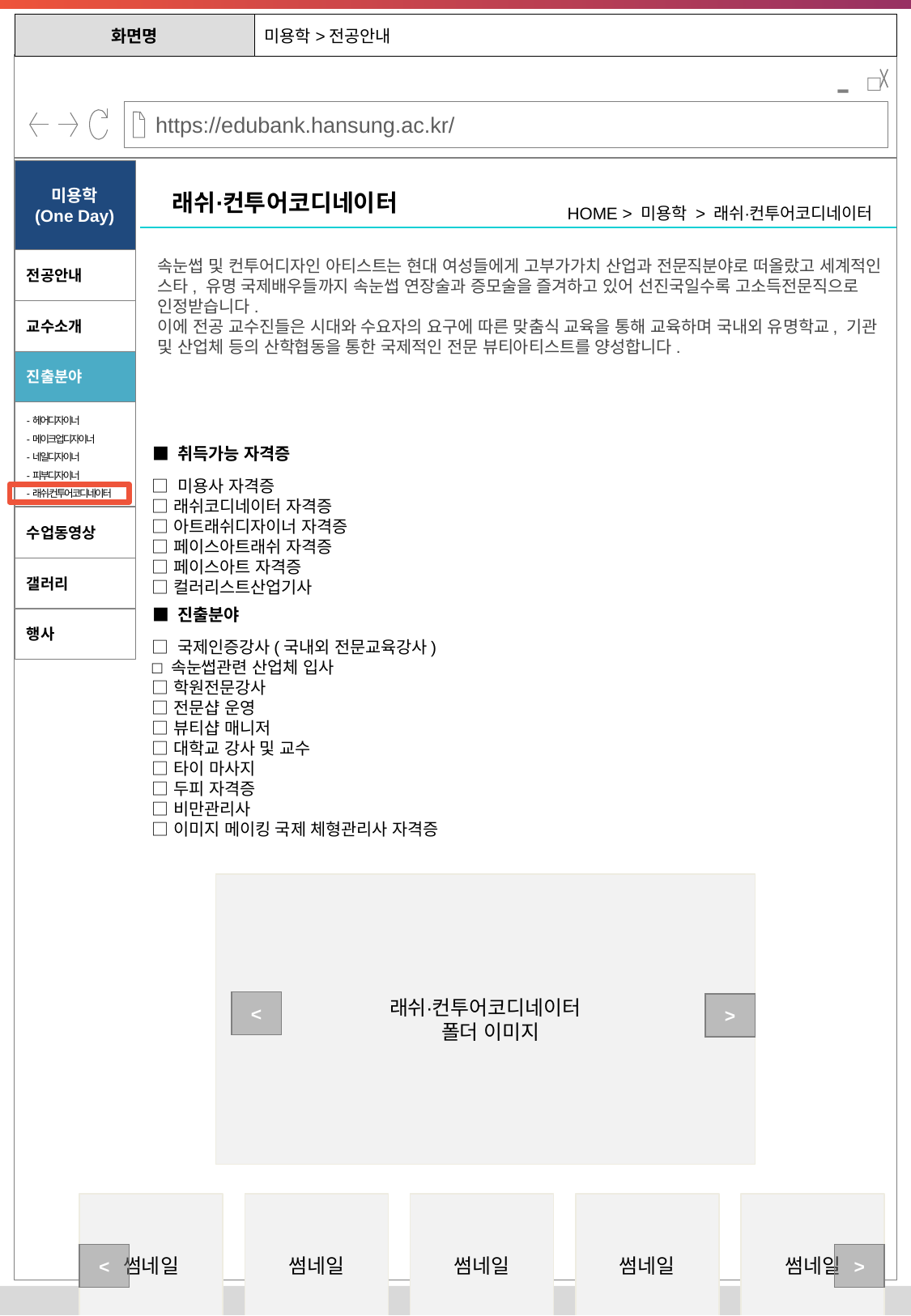

| 화면명 | 미용학>전공안내 |
| --- | --- |
-
미용학
(One Day)
래쉬∙컨투어코디네이터
HOME > 미용학 > 래쉬∙컨투어코디네이터
속눈썹 및 컨투어디자인 아티스트는 현대 여성들에게 고부가가치 산업과 전문직분야로 떠올랐고 세계적인 스타, 유명 국제배우들까지 속눈썹 연장술과 증모술을 즐겨하고 있어 선진국일수록 고소득전문직으로 인정받습니다.
이에 전공 교수진들은 시대와 수요자의 요구에 따른 맞춤식 교육을 통해 교육하며 국내외 유명학교, 기관 및 산업체 등의 산학협동을 통한 국제적인 전문 뷰티아티스트를 양성합니다.
전공안내
교수소개
진출분야
-헤어디자이너
-메이크업디자이너
-네일디자이너
-피부디자이너
-래쉬∙컨투어코디네이터
■ 취득가능 자격증
□ 미용사 자격증
□ 래쉬코디네이터 자격증
□ 아트래쉬디자이너 자격증
□ 페이스아트래쉬 자격증
□ 페이스아트 자격증
□ 컬러리스트산업기사

수업동영상
갤러리
■ 진출분야
행사
□ 국제인증강사(국내외 전문교육강사)
□ 속눈썹관련 산업체 입사
□ 학원전문강사
□ 전문샵 운영
□ 뷰티샵 매니저
□ 대학교 강사 및 교수
□ 타이 마사지
□ 두피 자격증
□ 비만관리사
□ 이미지 메이킹 국제 체형관리사 자격증
래쉬∙컨투어코디네이터
 폴더 이미지
<
>
썸네일
썸네일
썸네일
썸네일
썸네일
<
>